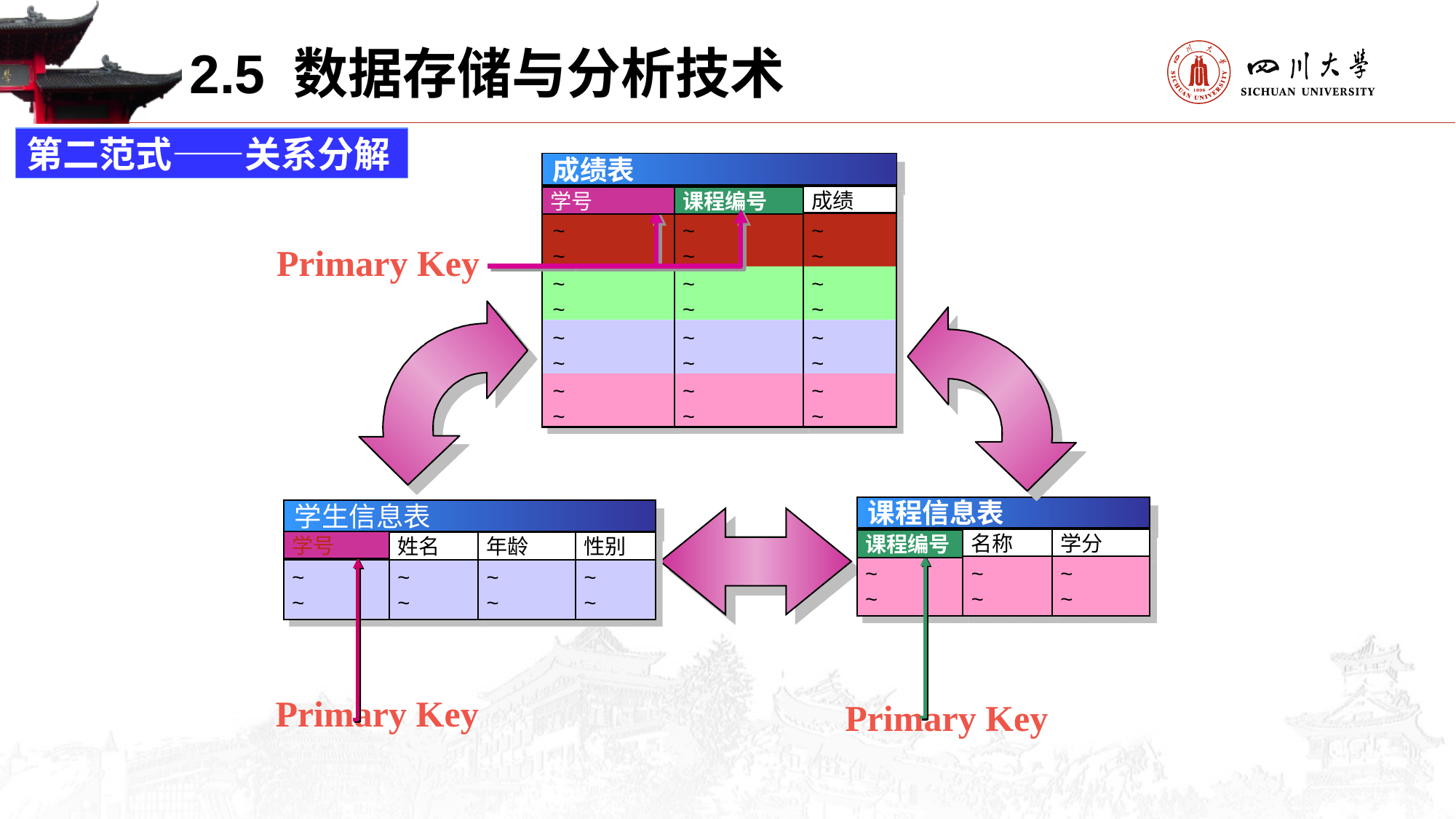

2.5 数据存储与分析技术

第二范式——关系分解
成绩表
学号
课程编号
成绩
~
~
~
~
~
~
~
~
~
~

~
~
~
~
~
~
 1
 1
 2
 2
 3
 3
 4
 4
~
~

1000
3100
1000
2380
1000
1070
1000
2000
~
~

~
~
~
~
~
~
~
~
~
~
~
~
学号
课程编号

Primary Key

课程信息表
课程编号
名称
学分
~
~
~
~
~
~
学生信息表
学号
姓名
年龄
性别
~
~
~
~
~
~
~
~

课程编号
学号

Primary Key
Primary Key